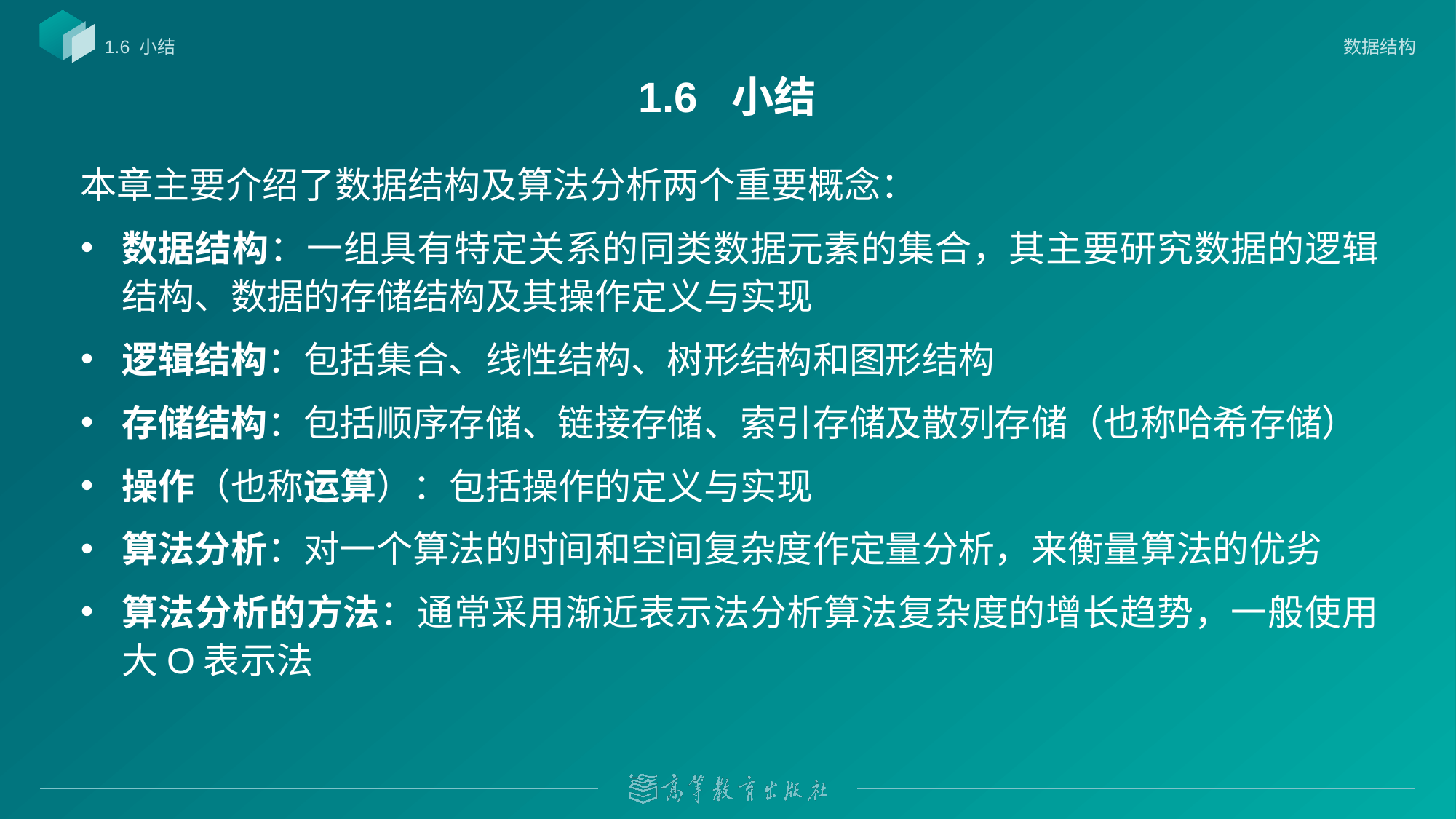

数据结构
1.6 小结
# 1.6  小结
本章主要介绍了数据结构及算法分析两个重要概念：
数据结构：一组具有特定关系的同类数据元素的集合，其主要研究数据的逻辑结构、数据的存储结构及其操作定义与实现
逻辑结构：包括集合、线性结构、树形结构和图形结构
存储结构：包括顺序存储、链接存储、索引存储及散列存储（也称哈希存储）
操作（也称运算）：包括操作的定义与实现
算法分析：对一个算法的时间和空间复杂度作定量分析，来衡量算法的优劣
算法分析的方法：通常采用渐近表示法分析算法复杂度的增长趋势，一般使用大O表示法